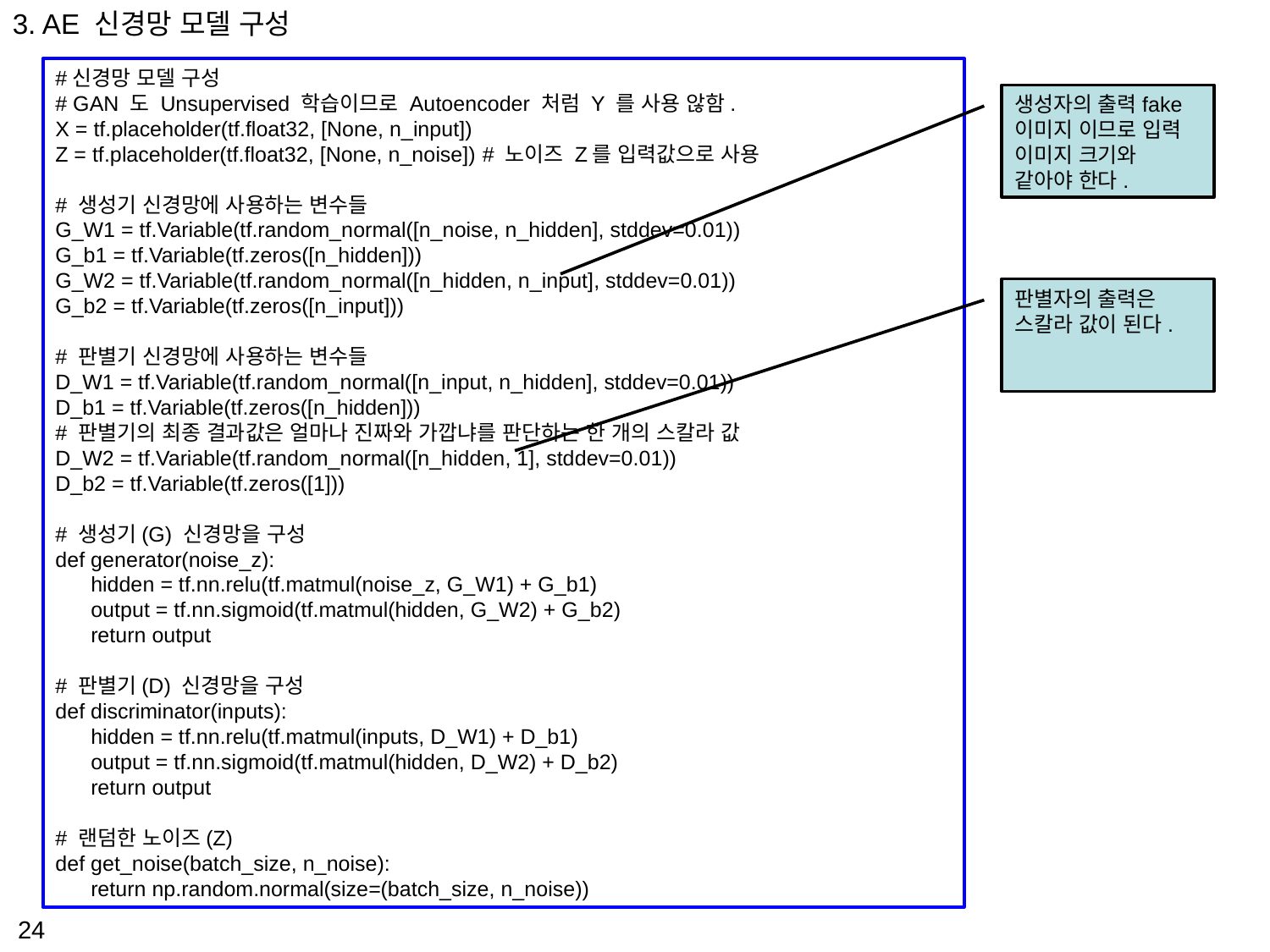

3. AE 신경망 모델 구성

#신경망 모델 구성
# GAN 도 Unsupervised 학습이므로 Autoencoder 처럼 Y 를 사용 않함.
X = tf.placeholder(tf.float32, [None, n_input])
Z = tf.placeholder(tf.float32, [None, n_noise]) # 노이즈 Z를 입력값으로 사용

# 생성기 신경망에 사용하는 변수들
G_W1 = tf.Variable(tf.random_normal([n_noise, n_hidden], stddev=0.01))
G_b1 = tf.Variable(tf.zeros([n_hidden]))
G_W2 = tf.Variable(tf.random_normal([n_hidden, n_input], stddev=0.01))
G_b2 = tf.Variable(tf.zeros([n_input]))

# 판별기 신경망에 사용하는 변수들
D_W1 = tf.Variable(tf.random_normal([n_input, n_hidden], stddev=0.01))
D_b1 = tf.Variable(tf.zeros([n_hidden]))
# 판별기의 최종 결과값은 얼마나 진짜와 가깝냐를 판단하는 한 개의 스칼라 값
D_W2 = tf.Variable(tf.random_normal([n_hidden, 1], stddev=0.01))
D_b2 = tf.Variable(tf.zeros([1]))

# 생성기(G) 신경망을 구성
def generator(noise_z):
      hidden = tf.nn.relu(tf.matmul(noise_z, G_W1) + G_b1)
      output = tf.nn.sigmoid(tf.matmul(hidden, G_W2) + G_b2)
      return output

# 판별기(D) 신경망을 구성
def discriminator(inputs):
      hidden = tf.nn.relu(tf.matmul(inputs, D_W1) + D_b1)
      output = tf.nn.sigmoid(tf.matmul(hidden, D_W2) + D_b2)
      return output

# 랜덤한 노이즈(Z)
def get_noise(batch_size, n_noise):
      return np.random.normal(size=(batch_size, n_noise))
생성자의 출력fake 이미지 이므로 입력 이미지 크기와 같아야 한다.
판별자의 출력은 스칼라 값이 된다.
24